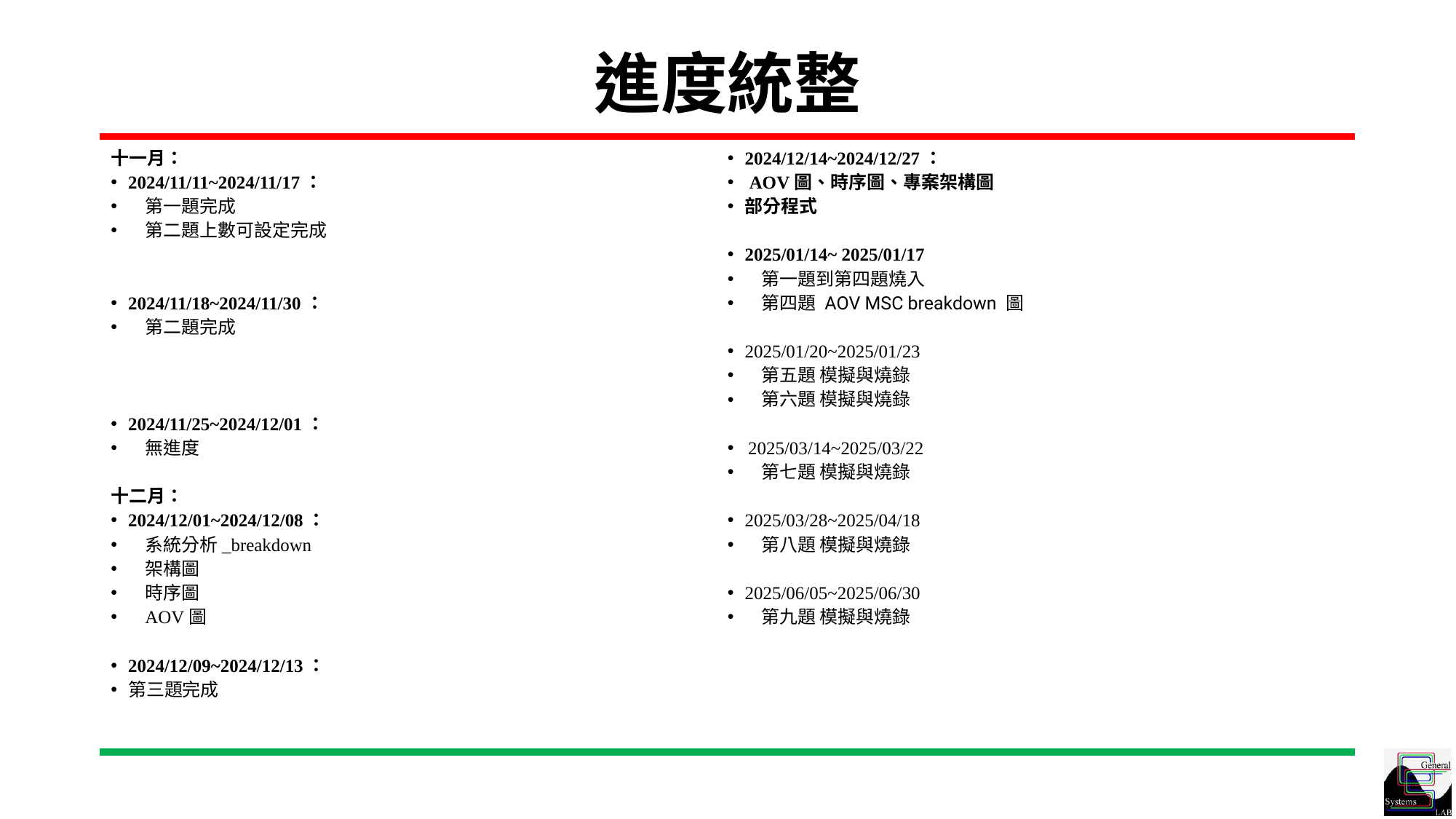

# 進度統整
十一月：
2024/11/11~2024/11/17：
第一題完成
第二題上數可設定完成

2024/11/18~2024/11/30：
第二題完成

2024/11/25~2024/12/01：
無進度

十二月：
2024/12/01~2024/12/08：
系統分析_breakdown
架構圖
時序圖
AOV圖

2024/12/09~2024/12/13：
第三題完成

2024/12/14~2024/12/27：
 AOV圖、時序圖、專案架構圖
部分程式

2025/01/14~ 2025/01/17
第一題到第四題燒入
第四題 AOV MSC breakdown 圖

2025/01/20~2025/01/23
   第五題 模擬與燒錄
   第六題 模擬與燒錄

2025/03/14~2025/03/22
   第七題 模擬與燒錄

2025/03/28~2025/04/18
   第八題 模擬與燒錄

2025/06/05~2025/06/30
   第九題 模擬與燒錄